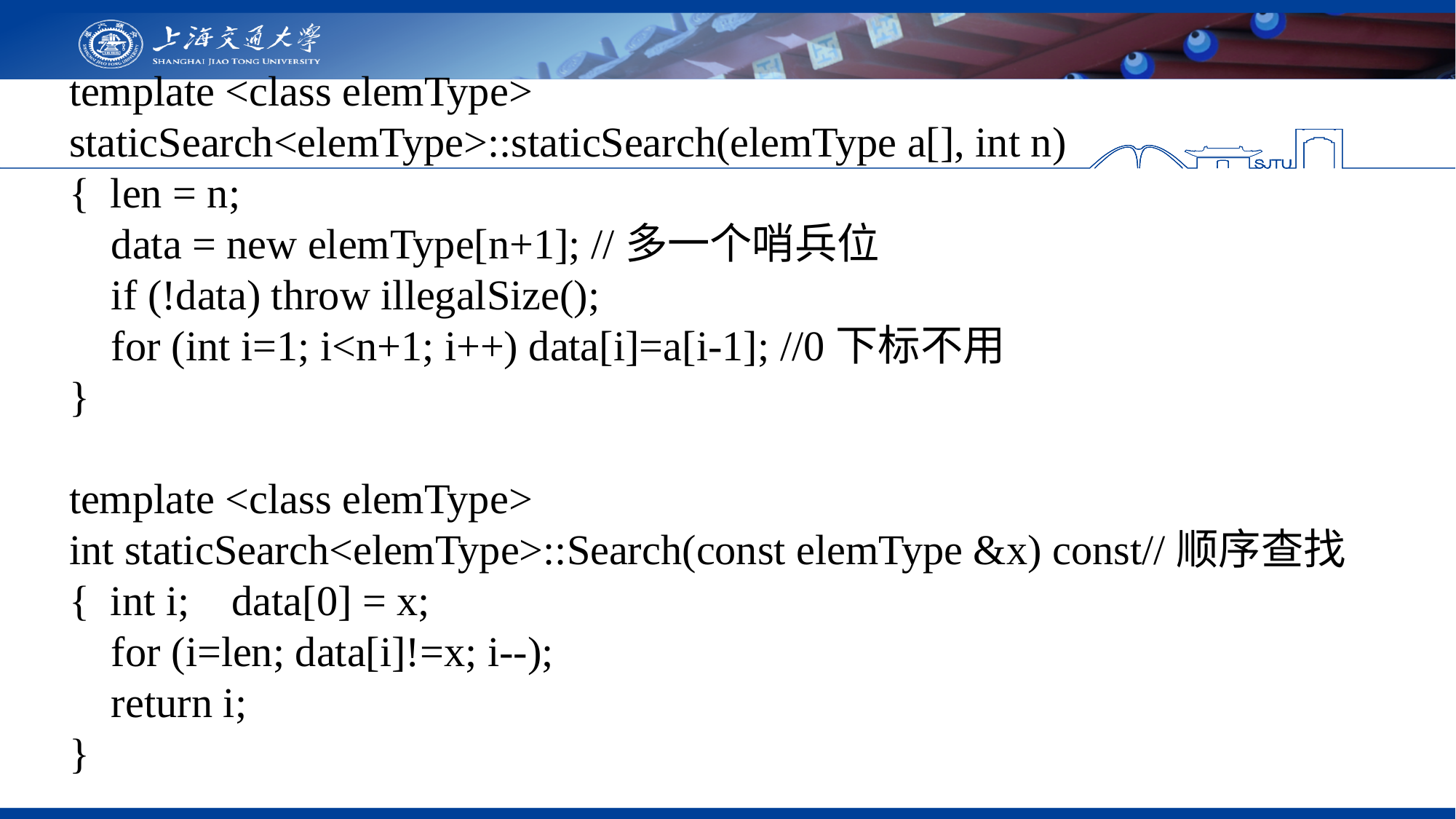

template <class elemType>
staticSearch<elemType>::staticSearch(elemType a[], int n)
{  len = n;
    data = new elemType[n+1]; //多一个哨兵位
    if (!data) throw illegalSize();
    for (int i=1; i<n+1; i++) data[i]=a[i-1]; //0下标不用
}

template <class elemType>
int staticSearch<elemType>::Search(const elemType &x) const//顺序查找
{  int i;    data[0] = x;
    for (i=len; data[i]!=x; i--);
    return i;
}